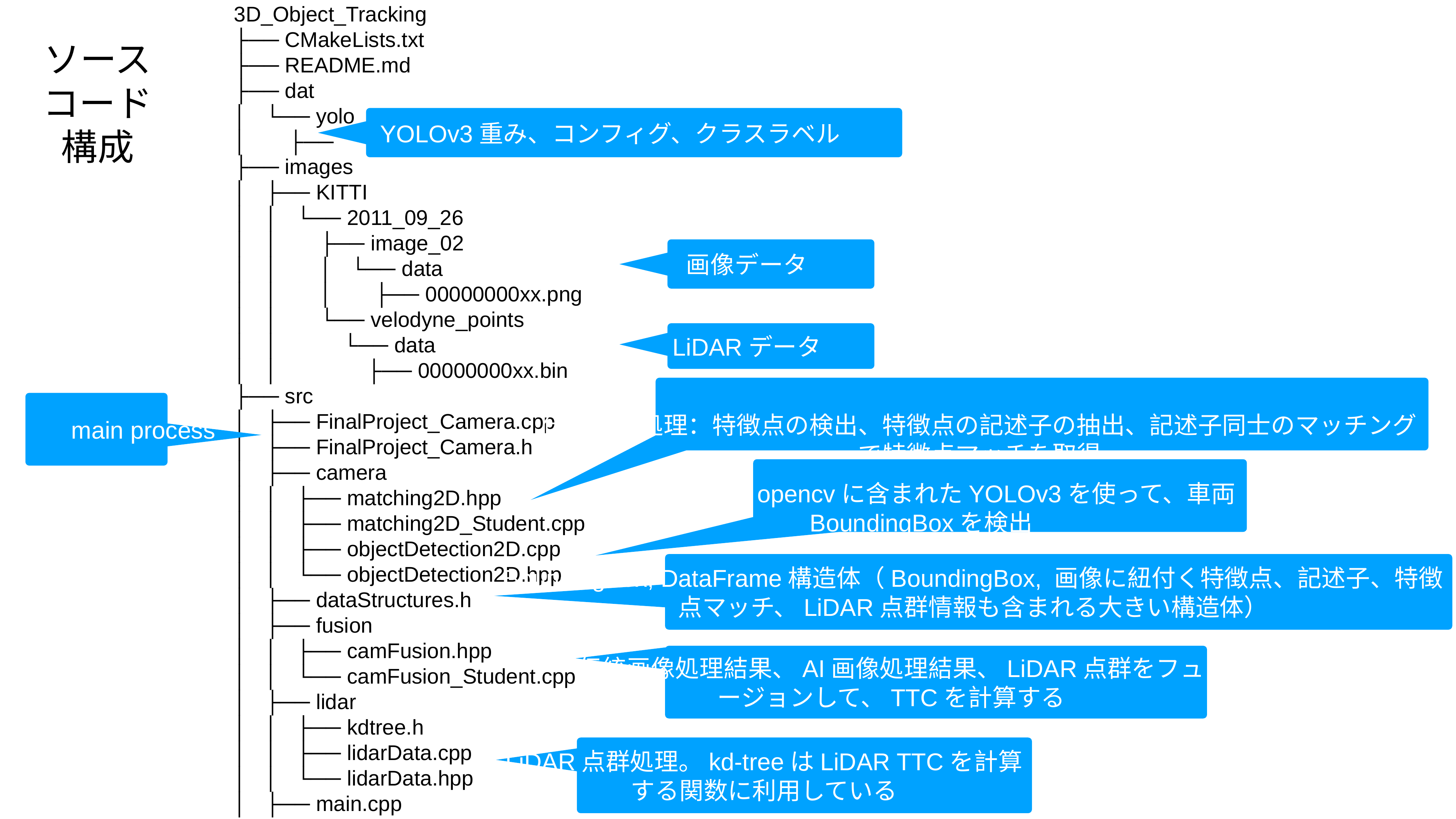

3D_Object_Tracking
├── CMakeLists.txt
├── README.md
├── dat
│   └── yolo
│       ├──
├── images
│   ├── KITTI
│   │   └── 2011_09_26
│   │       ├── image_02
│   │       │   └── data
│   │       │       ├── 00000000xx.png
│   │       └── velodyne_points
│   │           └── data
│   │               ├── 00000000xx.bin
├── src
│   ├── FinalProject_Camera.cpp
│   ├── FinalProject_Camera.h
│   ├── camera
│   │   ├── matching2D.hpp
│   │   ├── matching2D_Student.cpp
│   │   ├── objectDetection2D.cpp
│   │   └── objectDetection2D.hpp
│   ├── dataStructures.h
│   ├── fusion
│   │   ├── camFusion.hpp
│   │   └── camFusion_Student.cpp
│   ├── lidar
│   │   ├── kdtree.h
│   │   ├── lidarData.cpp
│   │   └── lidarData.hpp
│   ├── main.cpp
# ソースコード構成
YOLOv3重み、コンフィグ、クラスラベル
画像データ
LiDARデータ
伝統画像処理：特徴点の検出、特徴点の記述子の抽出、記述子同士のマッチングで特徴点マッチを取得
main process
AI画像処理：opencvに含まれたYOLOv3を使って、車両BoundingBoxを検出
BoundingBox, DataFrame構造体（BoundingBox, 画像に紐付く特徴点、記述子、特徴点マッチ、LiDAR点群情報も含まれる大きい構造体）
伝統画像処理結果、AI画像処理結果、LiDAR点群をフュージョンして、TTCを計算する
LiDAR点群処理。kd-treeはLiDAR TTCを計算する関数に利用している